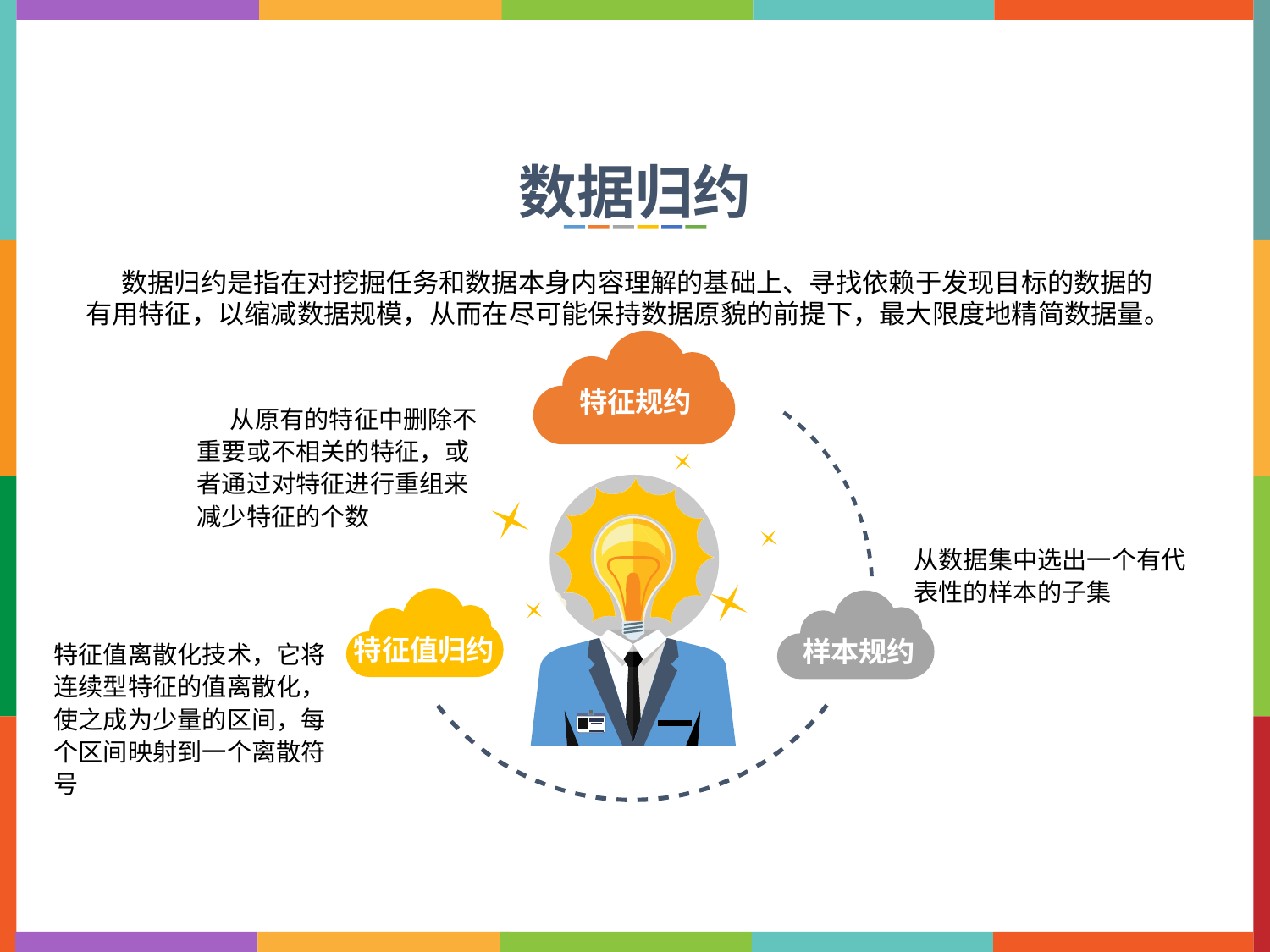

数据归约

     数据归约是指在对挖掘任务和数据本身内容理解的基础上、寻找依赖于发现目标的数据的有用特征，以缩减数据规模，从而在尽可能保持数据原貌的前提下，最大限度地精简数据量。

特征规约
     从原有的特征中删除不重要或不相关的特征，或者通过对特征进行重组来减少特征的个数

从数据集中选出一个有代表性的样本的子集

特征值归约
样本规约
特征值离散化技术，它将连续型特征的值离散化，使之成为少量的区间，每个区间映射到一个离散符号